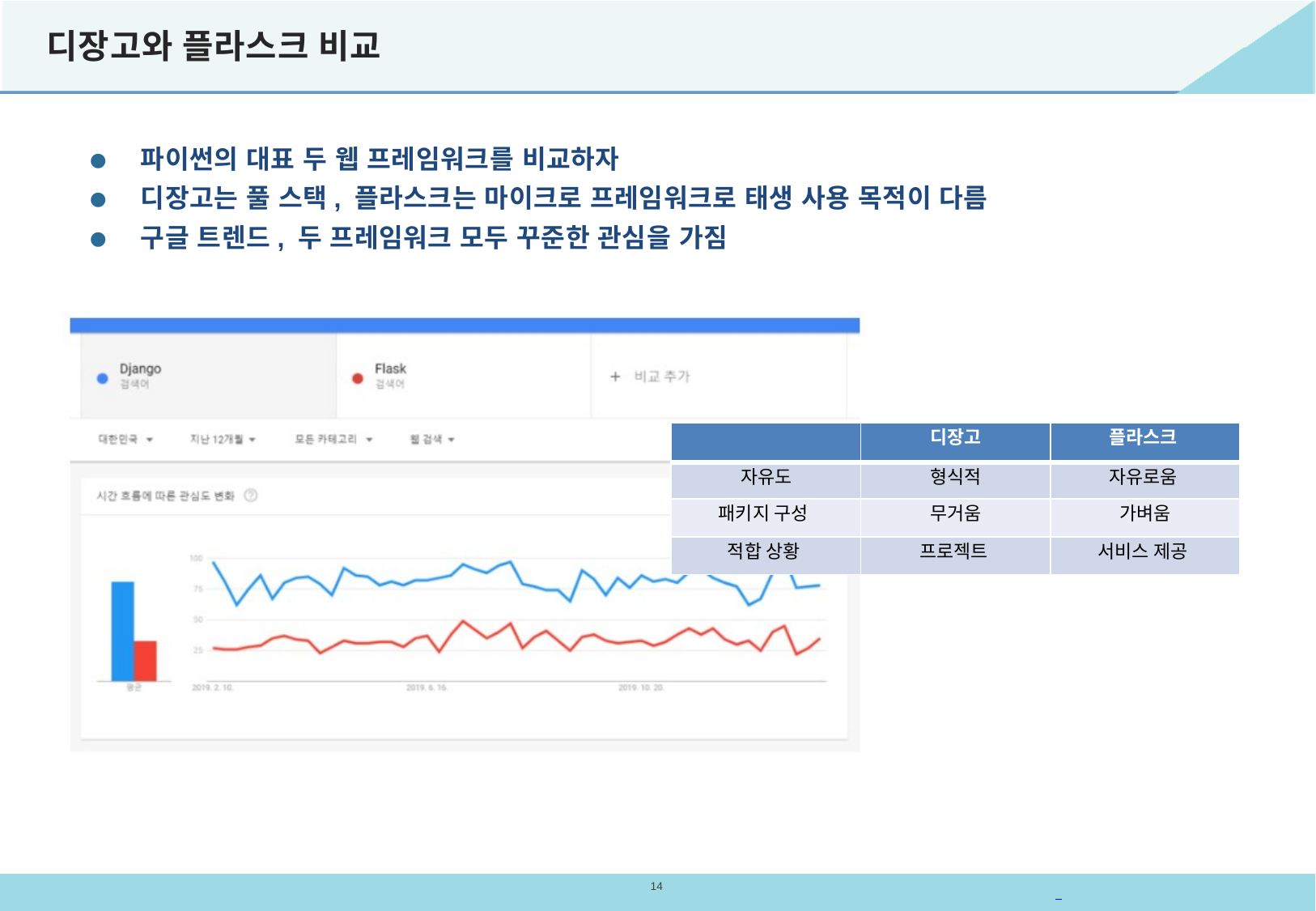

# 디장고와 플라스크 비교
⚫ 파이썬의 대표 두 웹 프레임워크를 비교하자
⚫ 디장고는 풀 스택, 플라스크는 마이크로 프레임워크로 태생 사용 목적이 다름
⚫ 구글 트렌드, 두 프레임워크 모두 꾸준한 관심을 가짐

|  | 디장고 | 플라스크 |
| --- | --- | --- |
| 자유도 | 형식적 | 자유로움 |
| 패키지 구성 | 무거움 | 가벼움 |
| 적합 상황 | 프로젝트 | 서비스 제공 |